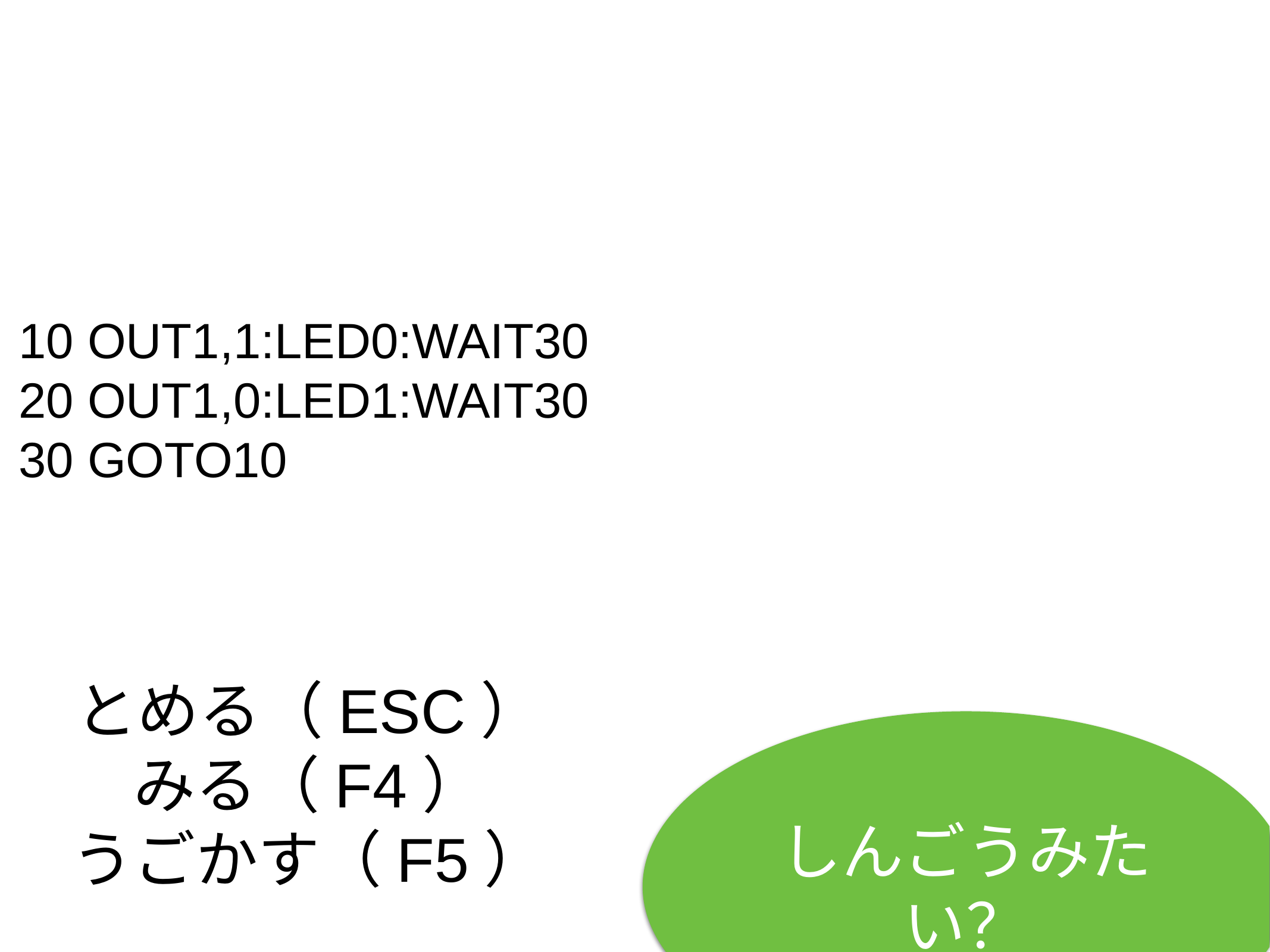

10 OUT1,1:LED0:WAIT30
20 OUT1,0:LED1:WAIT30
30 GOTO10
# とめる（ESC）
みる（F4）
うごかす（F5）
しんごうみたい？